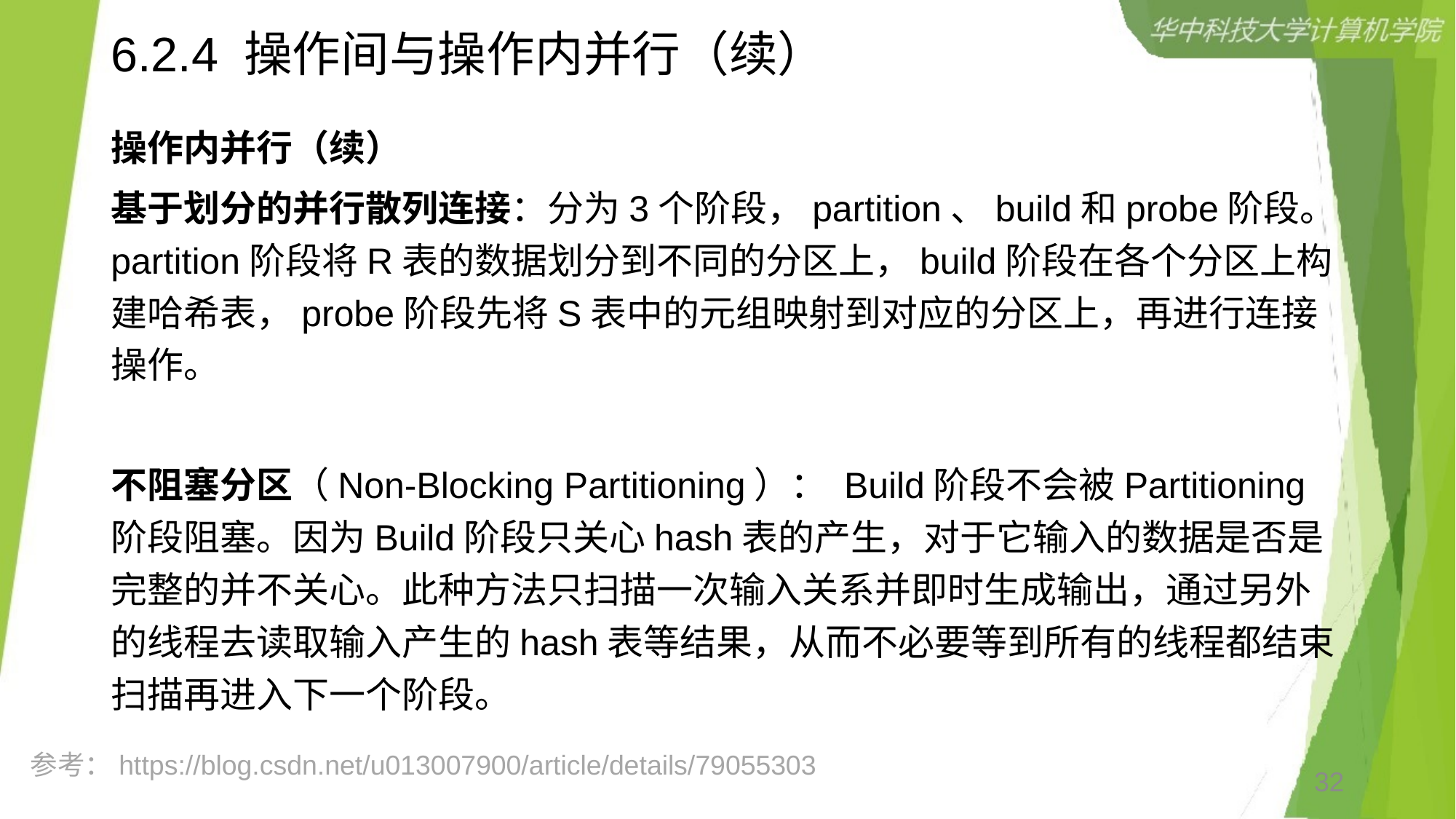

# 6.2.4 操作间与操作内并行（续）
操作内并行（续）
基于划分的并行散列连接：分为3个阶段，partition、build和probe阶段。partition阶段将R表的数据划分到不同的分区上，build阶段在各个分区上构建哈希表，probe阶段先将S表中的元组映射到对应的分区上，再进行连接操作。

不阻塞分区（Non-Blocking Partitioning）： Build阶段不会被Partitioning阶段阻塞。因为Build阶段只关心hash表的产生，对于它输入的数据是否是完整的并不关心。此种方法只扫描一次输入关系并即时生成输出，通过另外的线程去读取输入产生的hash表等结果，从而不必要等到所有的线程都结束扫描再进入下一个阶段。
参考：https://blog.csdn.net/u013007900/article/details/79055303
32